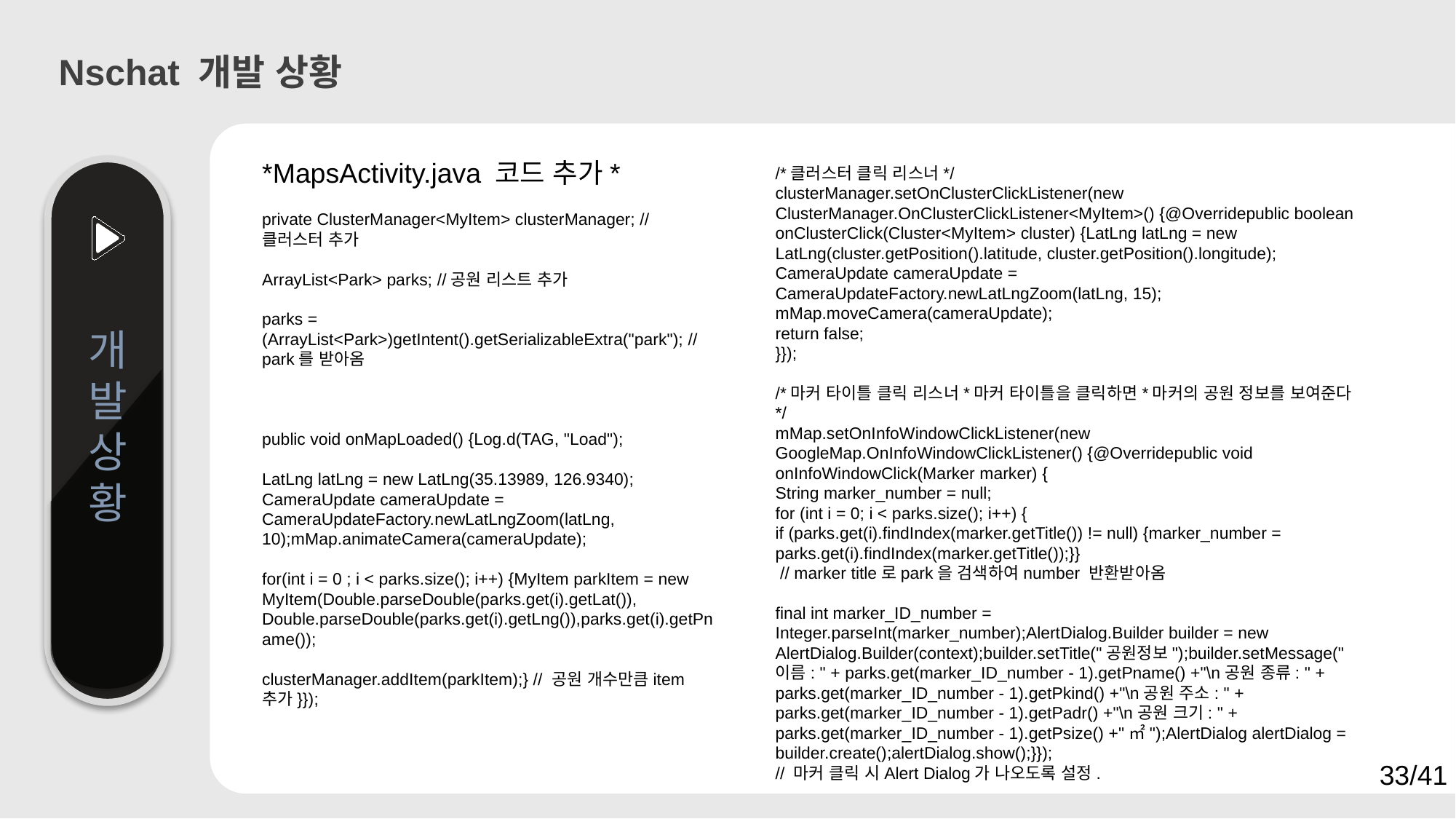

Nschat 개발 상황

*MapsActivity.java 코드 추가*

private ClusterManager<MyItem> clusterManager; // 클러스터 추가

ArrayList<Park> parks; //공원 리스트 추가

parks = (ArrayList<Park>)getIntent().getSerializableExtra("park"); //park를 받아옴

public void onMapLoaded() {Log.d(TAG, "Load");

LatLng latLng = new LatLng(35.13989, 126.9340);
CameraUpdate cameraUpdate = CameraUpdateFactory.newLatLngZoom(latLng, 10);mMap.animateCamera(cameraUpdate);

for(int i = 0 ; i < parks.size(); i++) {MyItem parkItem = new MyItem(Double.parseDouble(parks.get(i).getLat()), Double.parseDouble(parks.get(i).getLng()),parks.get(i).getPname());

clusterManager.addItem(parkItem);} // 공원 개수만큼item 추가}});

/*클러스터 클릭 리스너*/
clusterManager.setOnClusterClickListener(new ClusterManager.OnClusterClickListener<MyItem>() {@Overridepublic boolean onClusterClick(Cluster<MyItem> cluster) {LatLng latLng = new LatLng(cluster.getPosition().latitude, cluster.getPosition().longitude);
CameraUpdate cameraUpdate = CameraUpdateFactory.newLatLngZoom(latLng, 15);
mMap.moveCamera(cameraUpdate);
return false;
}});

/*마커 타이틀 클릭 리스너*마커 타이틀을 클릭하면*마커의 공원 정보를 보여준다*/
mMap.setOnInfoWindowClickListener(new GoogleMap.OnInfoWindowClickListener() {@Overridepublic void onInfoWindowClick(Marker marker) {
String marker_number = null;
for (int i = 0; i < parks.size(); i++) {
if (parks.get(i).findIndex(marker.getTitle()) != null) {marker_number = parks.get(i).findIndex(marker.getTitle());}}
 // marker title로park을 검색하여number 반환받아옴

final int marker_ID_number = Integer.parseInt(marker_number);AlertDialog.Builder builder = new AlertDialog.Builder(context);builder.setTitle("공원정보");builder.setMessage("이름: " + parks.get(marker_ID_number - 1).getPname() +"\n공원 종류: " + parks.get(marker_ID_number - 1).getPkind() +"\n공원 주소: " + parks.get(marker_ID_number - 1).getPadr() +"\n공원 크기: " + parks.get(marker_ID_number - 1).getPsize() +"㎡");AlertDialog alertDialog = builder.create();alertDialog.show();}});
// 마커 클릭 시Alert Dialog가 나오도록 설정.

개
발
상
황

33/41